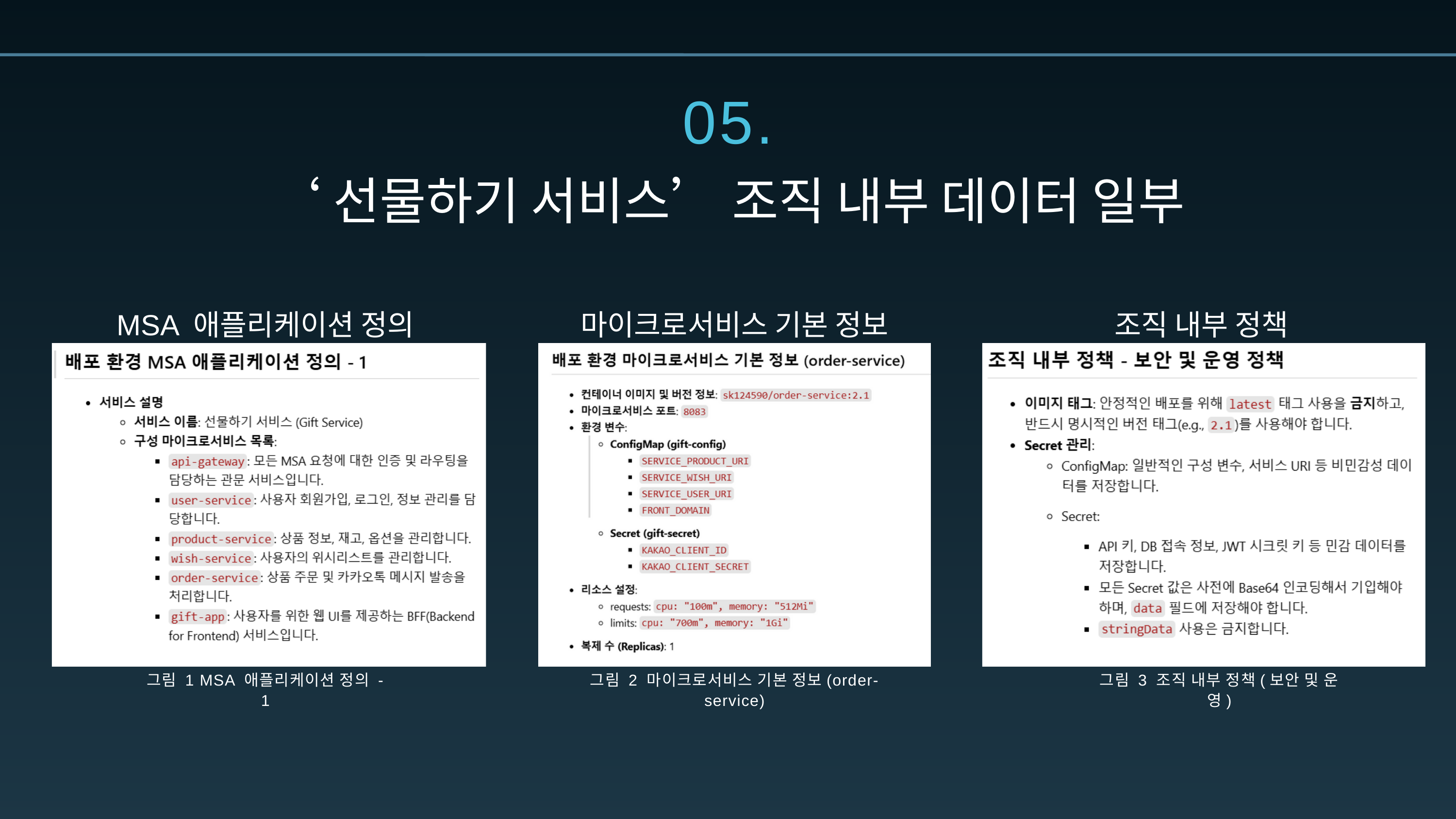

05.
‘선물하기 서비스’ 조직 내부 데이터 일부
MSA 애플리케이션 정의
마이크로서비스 기본 정보
조직 내부 정책

그림 1 MSA 애플리케이션 정의 - 1
그림 2 마이크로서비스 기본 정보(order-service)
그림 3 조직 내부 정책(보안 및 운영)